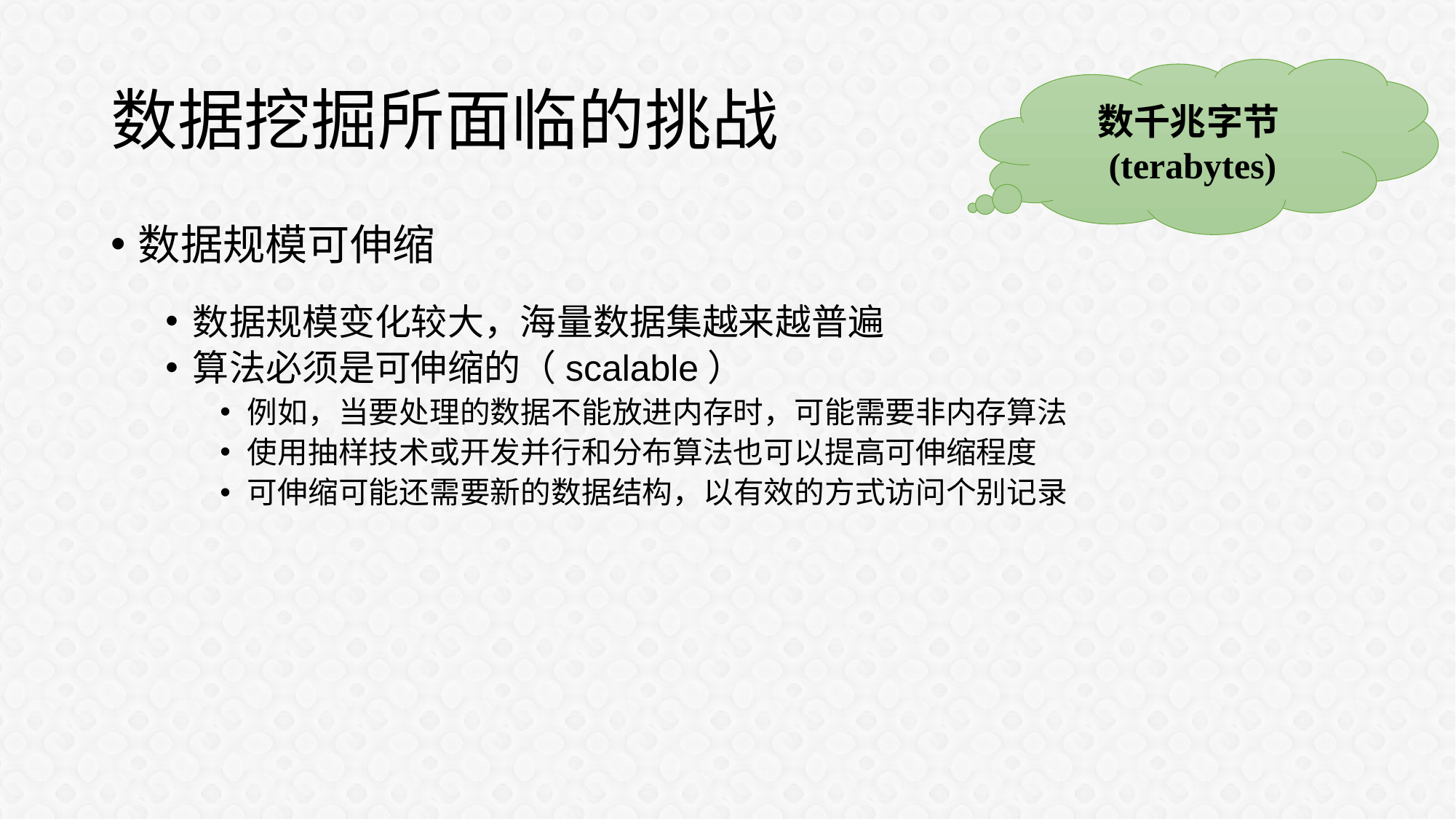

# 数据挖掘所面临的挑战
数千兆字节(terabytes)
数据规模可伸缩
数据规模变化较大，海量数据集越来越普遍
算法必须是可伸缩的（scalable）
例如，当要处理的数据不能放进内存时，可能需要非内存算法
使用抽样技术或开发并行和分布算法也可以提高可伸缩程度
可伸缩可能还需要新的数据结构，以有效的方式访问个别记录

81